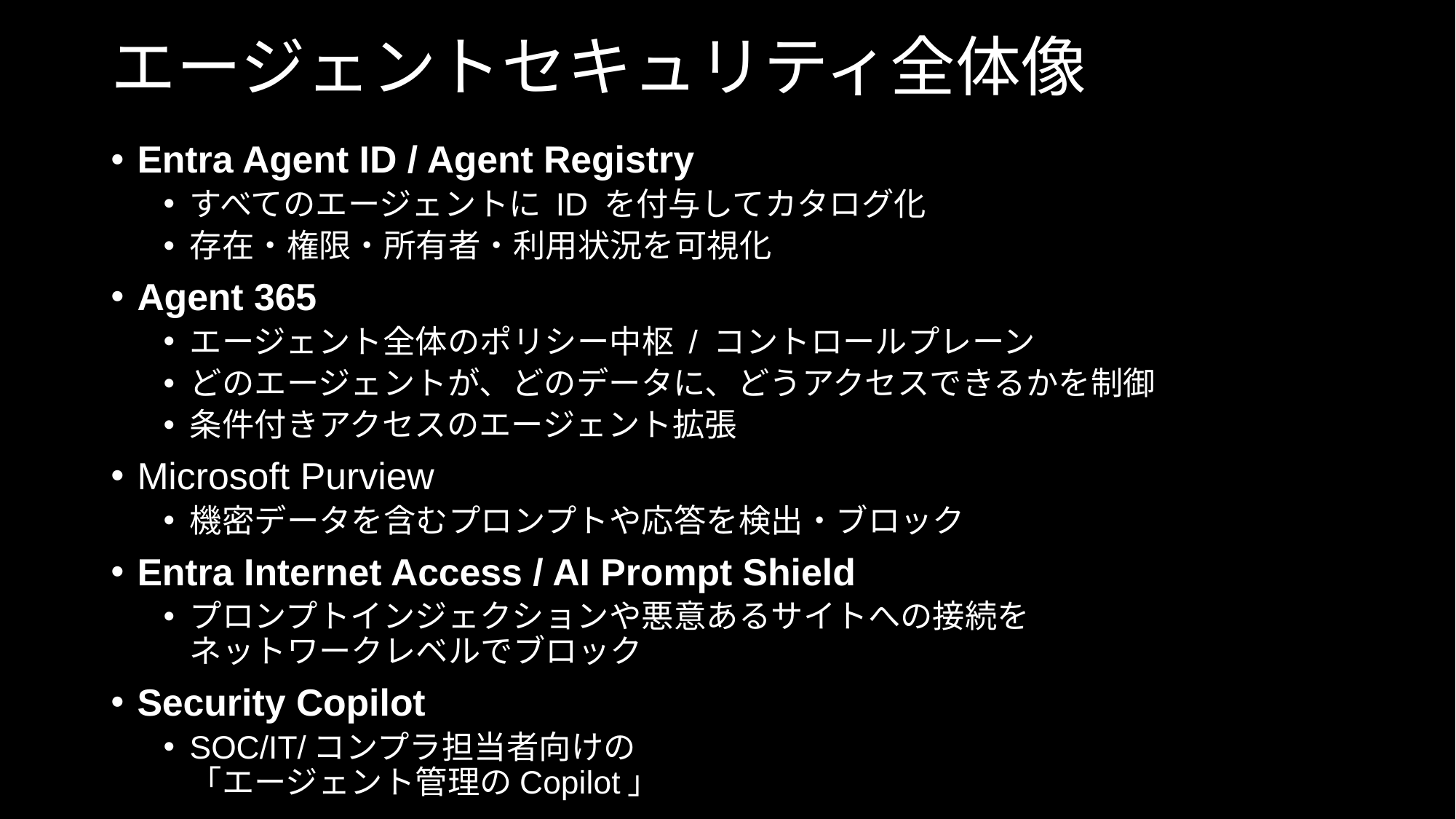

# エージェントセキュリティ全体像
Entra Agent ID / Agent Registry
すべてのエージェントに ID を付与してカタログ化
存在・権限・所有者・利用状況を可視化
Agent 365
エージェント全体のポリシー中枢 / コントロールプレーン
どのエージェントが、どのデータに、どうアクセスできるかを制御
条件付きアクセスのエージェント拡張
Microsoft Purview
機密データを含むプロンプトや応答を検出・ブロック
Entra Internet Access / AI Prompt Shield
プロンプトインジェクションや悪意あるサイトへの接続を
ネットワークレベルでブロック
Security Copilot
SOC/IT/コンプラ担当者向けの
「エージェント管理のCopilot」